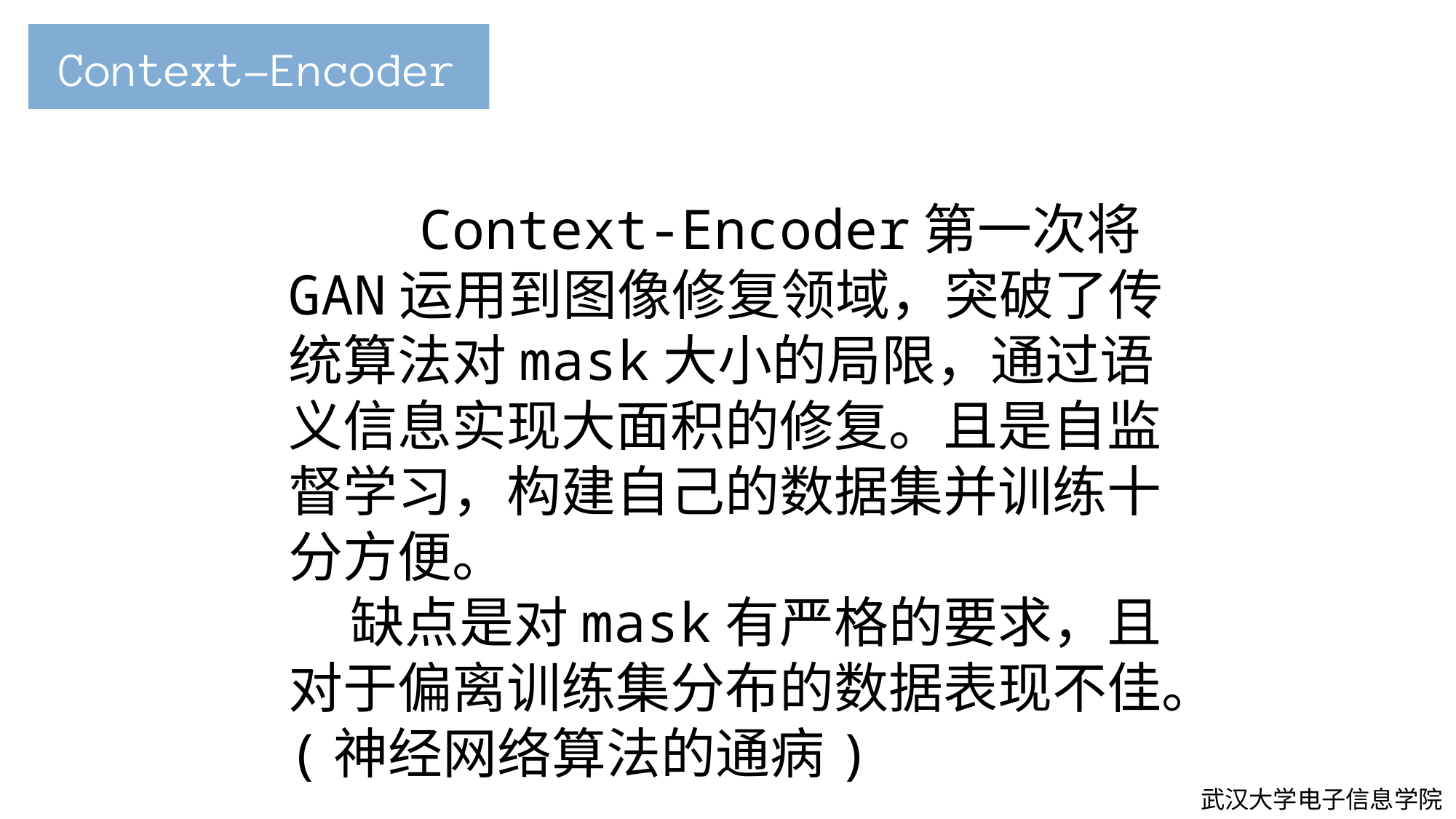

Context-Encoder
    Context-Encoder第一次将GAN运用到图像修复领域，突破了传统算法对mask大小的局限，通过语义信息实现大面积的修复。且是自监督学习，构建自己的数据集并训练十分方便。
    缺点是对mask有严格的要求，且对于偏离训练集分布的数据表现不佳。(神经网络算法的通病)